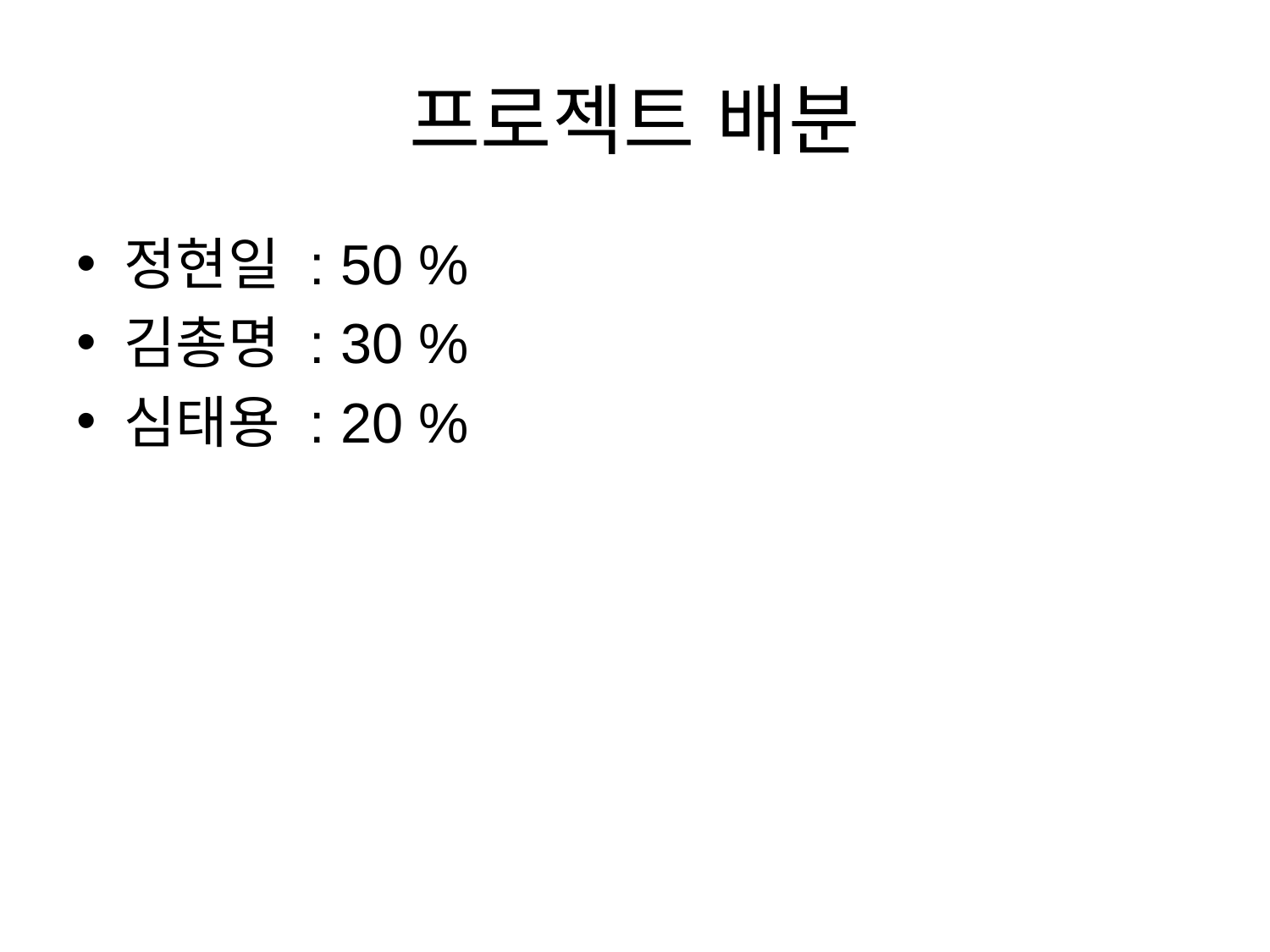

# 프로젝트 배분
정현일 : 50 %
김총명 : 30 %
심태용 : 20 %